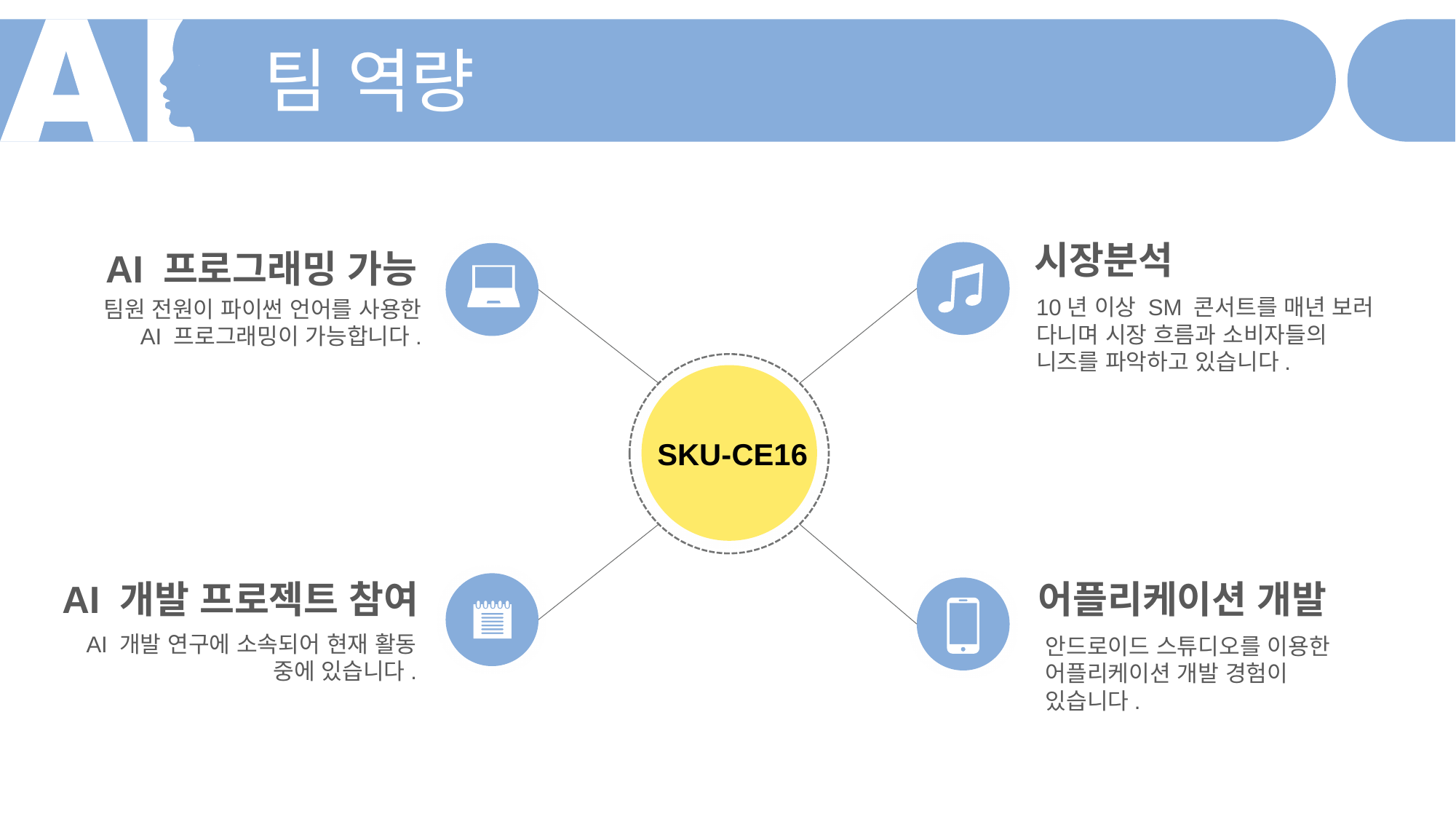

팀 역량
시장분석
AI 프로그래밍 가능

10년 이상 SM 콘서트를 매년 보러 다니며 시장 흐름과 소비자들의 니즈를 파악하고 있습니다.
팀원 전원이 파이썬 언어를 사용한
AI 프로그래밍이 가능합니다.

SKU-CE16
AI 개발 프로젝트 참여
어플리케이션 개발

AI 개발 연구에 소속되어 현재 활동 중에 있습니다.
안드로이드 스튜디오를 이용한 어플리케이션 개발 경험이 있습니다.